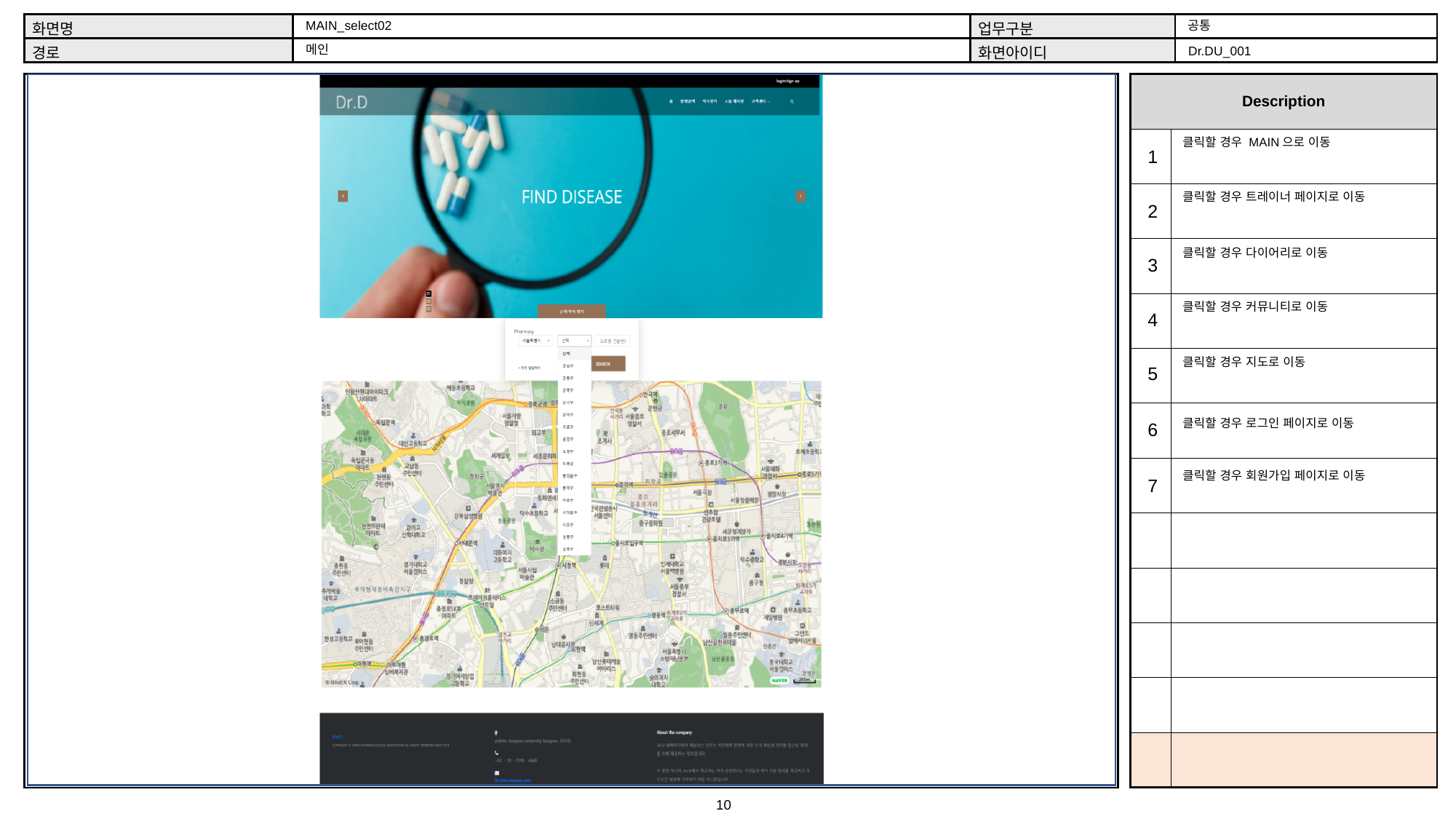

공통
MAIN_select02
메인
Dr.DU_001

클릭할 경우 MAIN으로 이동
1
클릭할 경우 트레이너 페이지로 이동
2
클릭할 경우 다이어리로 이동
3
클릭할 경우 커뮤니티로 이동
4
클릭할 경우 지도로 이동
5
클릭할 경우 로그인 페이지로 이동
6
클릭할 경우 회원가입 페이지로 이동
7